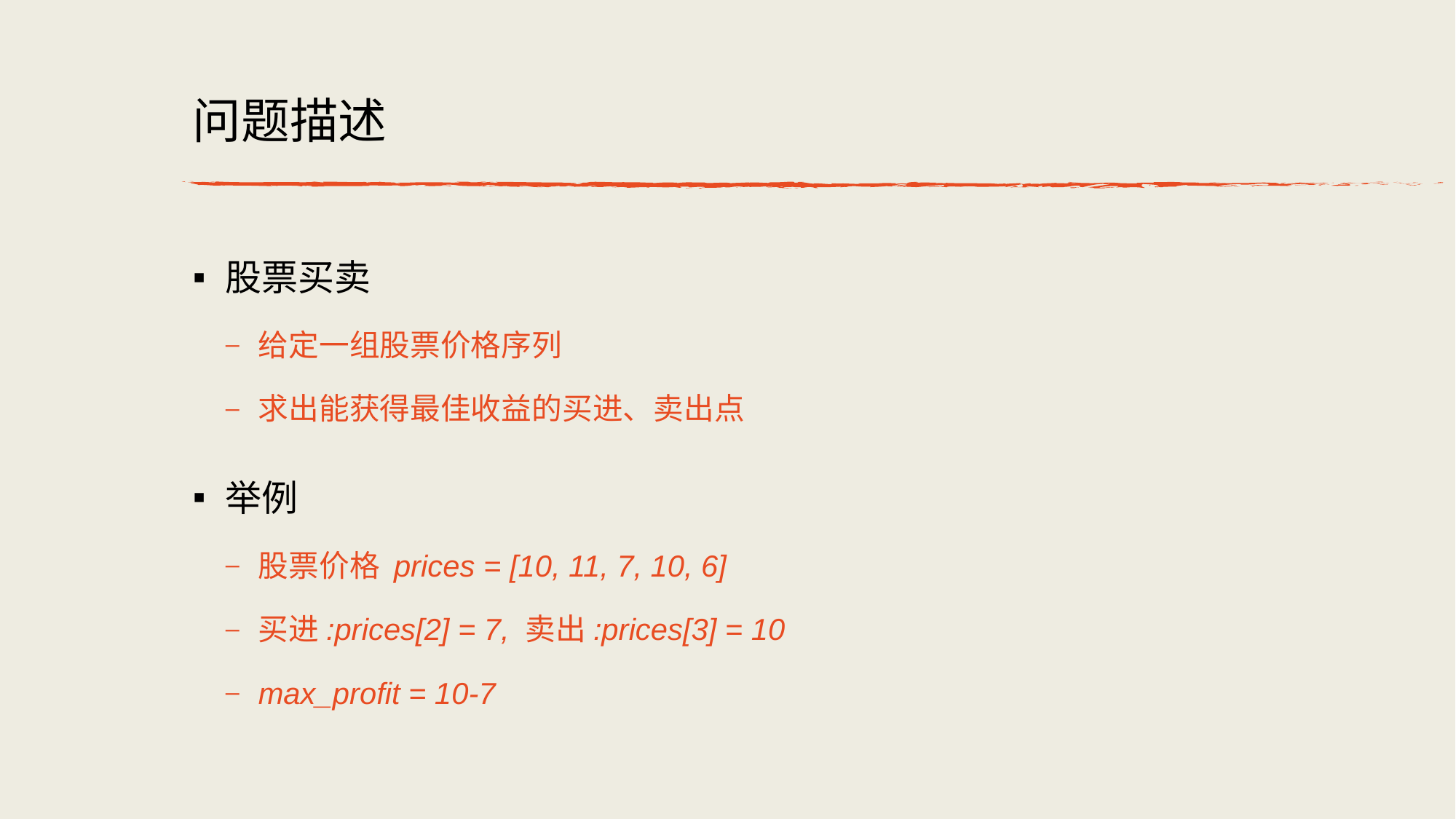

# 问题描述
股票买卖
给定一组股票价格序列
求出能获得最佳收益的买进、卖出点
举例
股票价格 prices = [10, 11, 7, 10, 6]
买进:prices[2] = 7, 卖出:prices[3] = 10
max_profit = 10-7